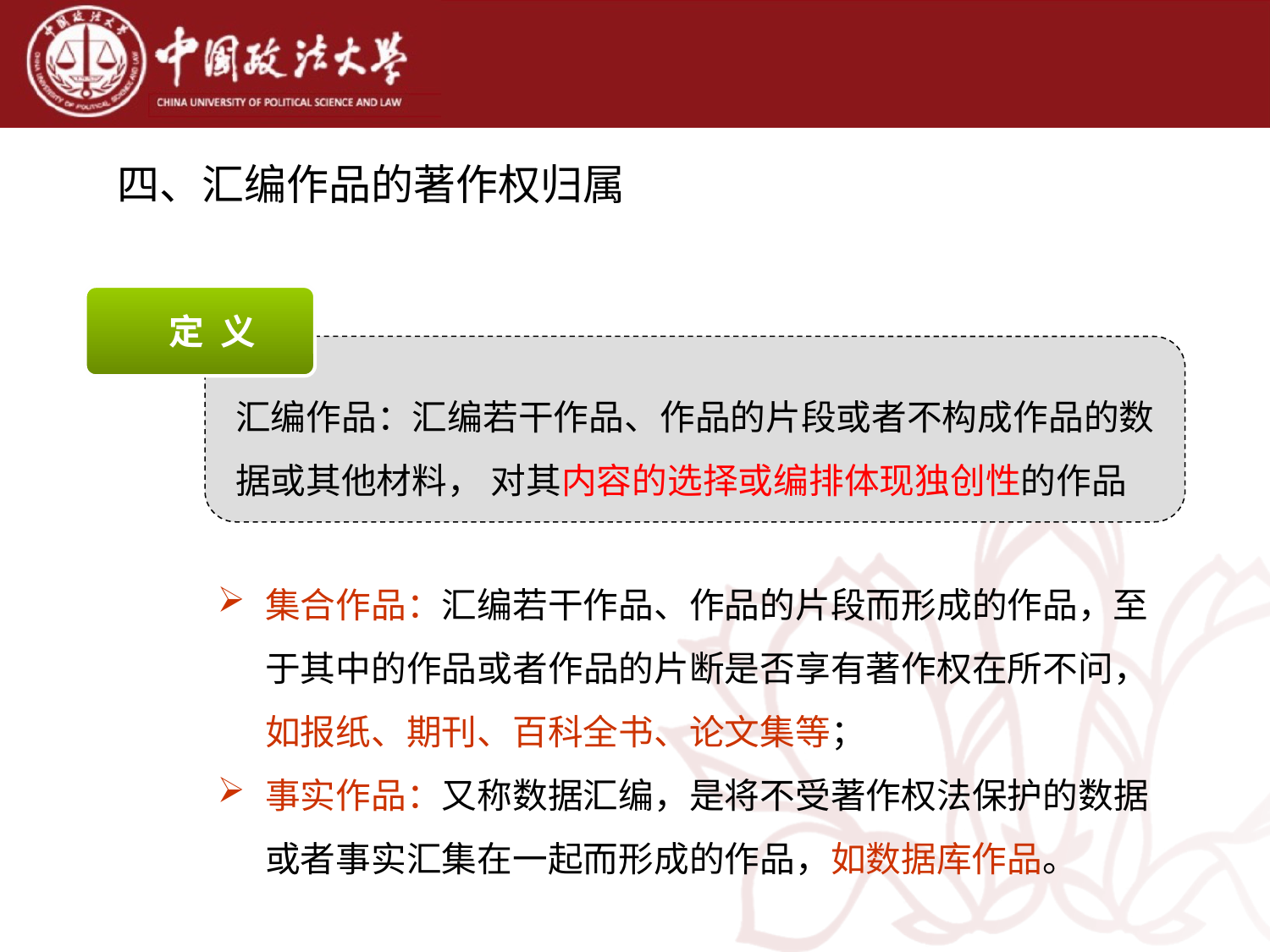

四、汇编作品的著作权归属

  定  义

汇编作品：汇编若干作品、作品的片段或者不构成作品的数据或其他材料， 对其内容的选择或编排体现独创性的作品
集合作品：汇编若干作品、作品的片段而形成的作品，至于其中的作品或者作品的片断是否享有著作权在所不问，如报纸、期刊、百科全书、论文集等；
事实作品：又称数据汇编，是将不受著作权法保护的数据或者事实汇集在一起而形成的作品，如数据库作品。